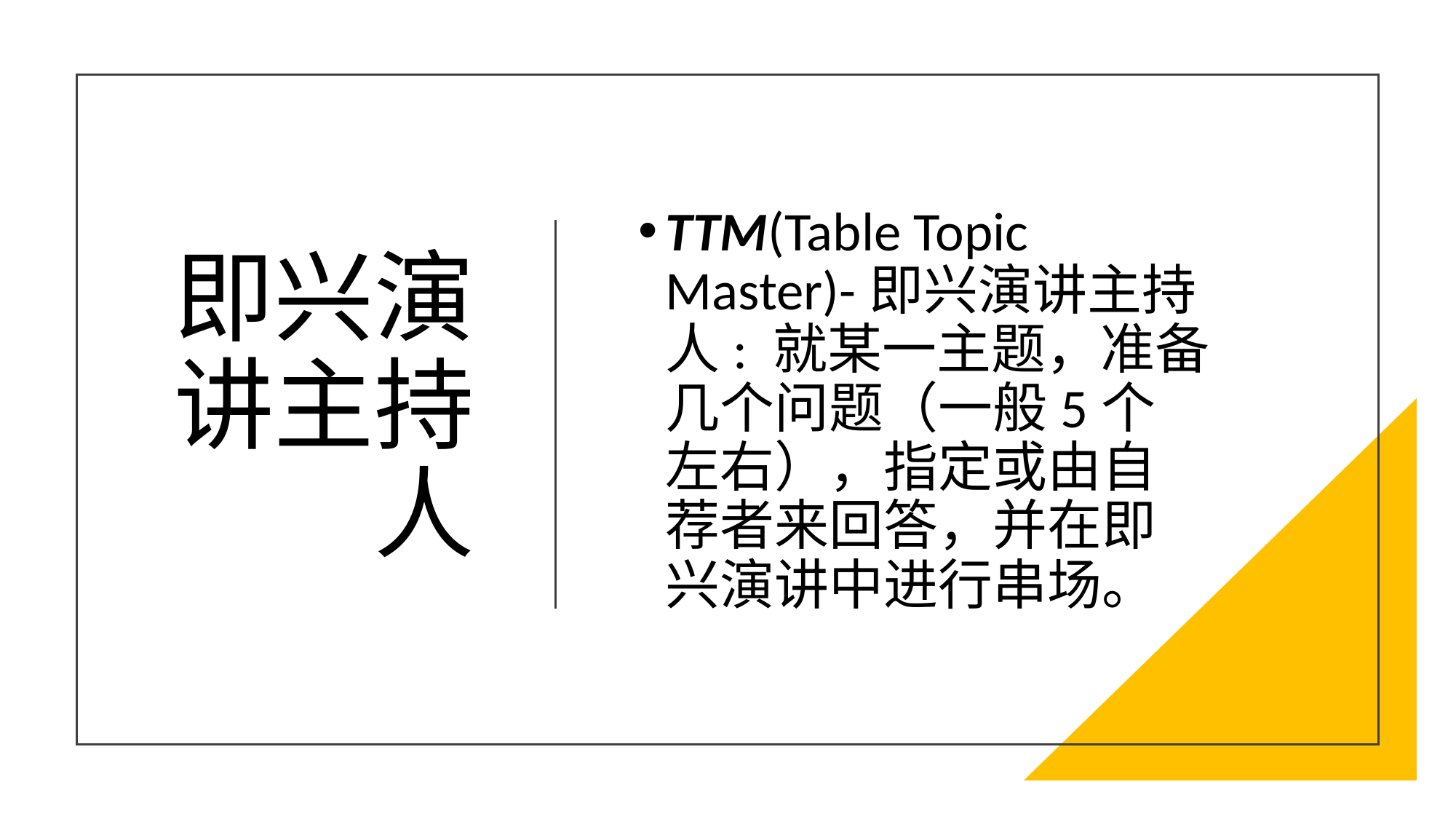

# 即兴演讲主持人
TTM(Table Topic Master)-即兴演讲主持人: 就某一主题，准备几个问题（一般5个左右），指定或由自荐者来回答，并在即兴演讲中进行串场。